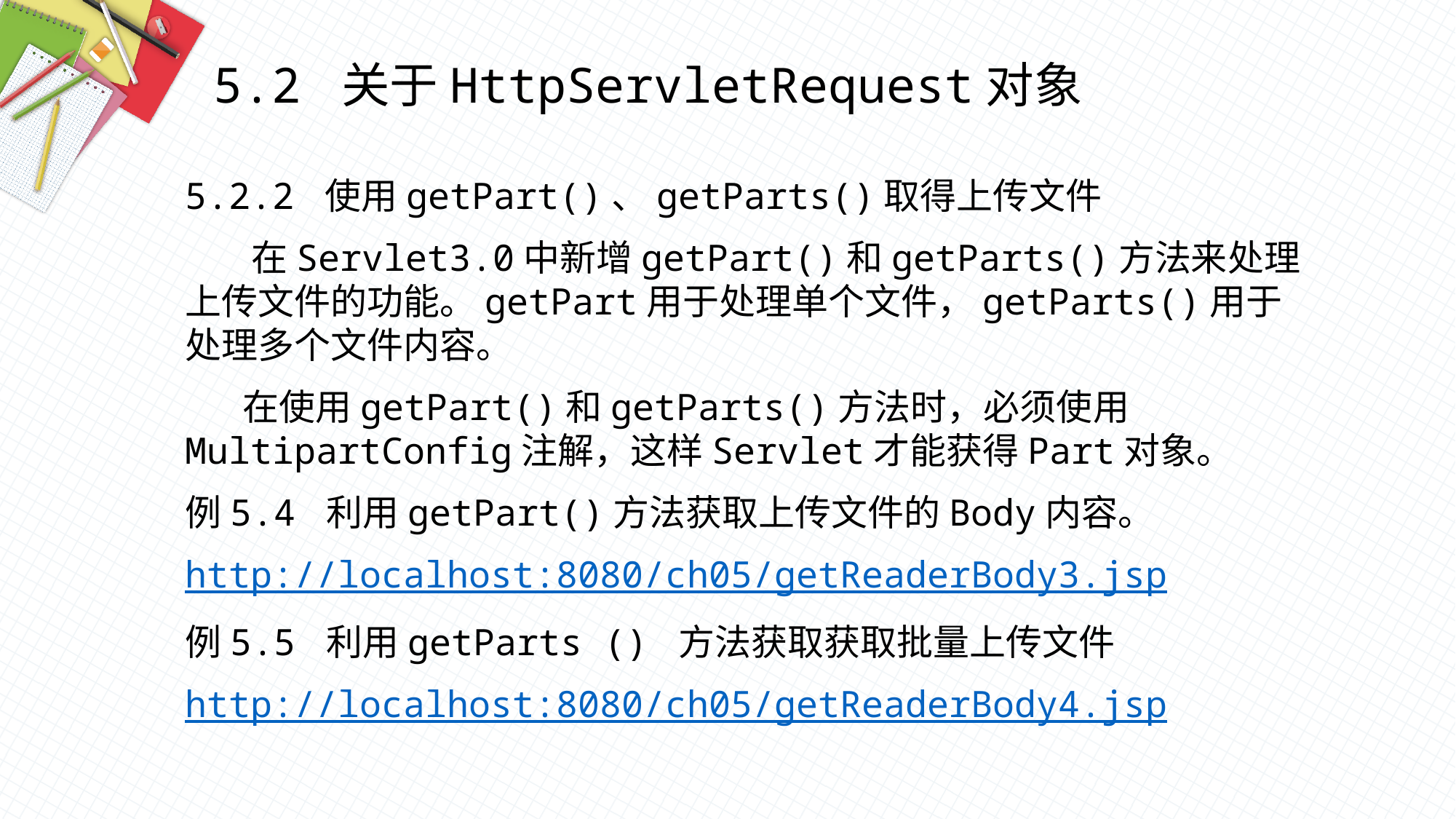

5.2 关于HttpServletRequest对象
5.2.2 使用getPart()、getParts()取得上传文件
       在Servlet3.0中新增getPart()和getParts()方法来处理上传文件的功能。getPart用于处理单个文件，getParts()用于处理多个文件内容。
      在使用getPart()和getParts()方法时，必须使用MultipartConfig注解，这样Servlet才能获得Part对象。
例5.4 利用getPart()方法获取上传文件的Body内容。
http://localhost:8080/ch05/getReaderBody3.jsp
例5.5 利用getParts () 方法获取获取批量上传文件
http://localhost:8080/ch05/getReaderBody4.jsp